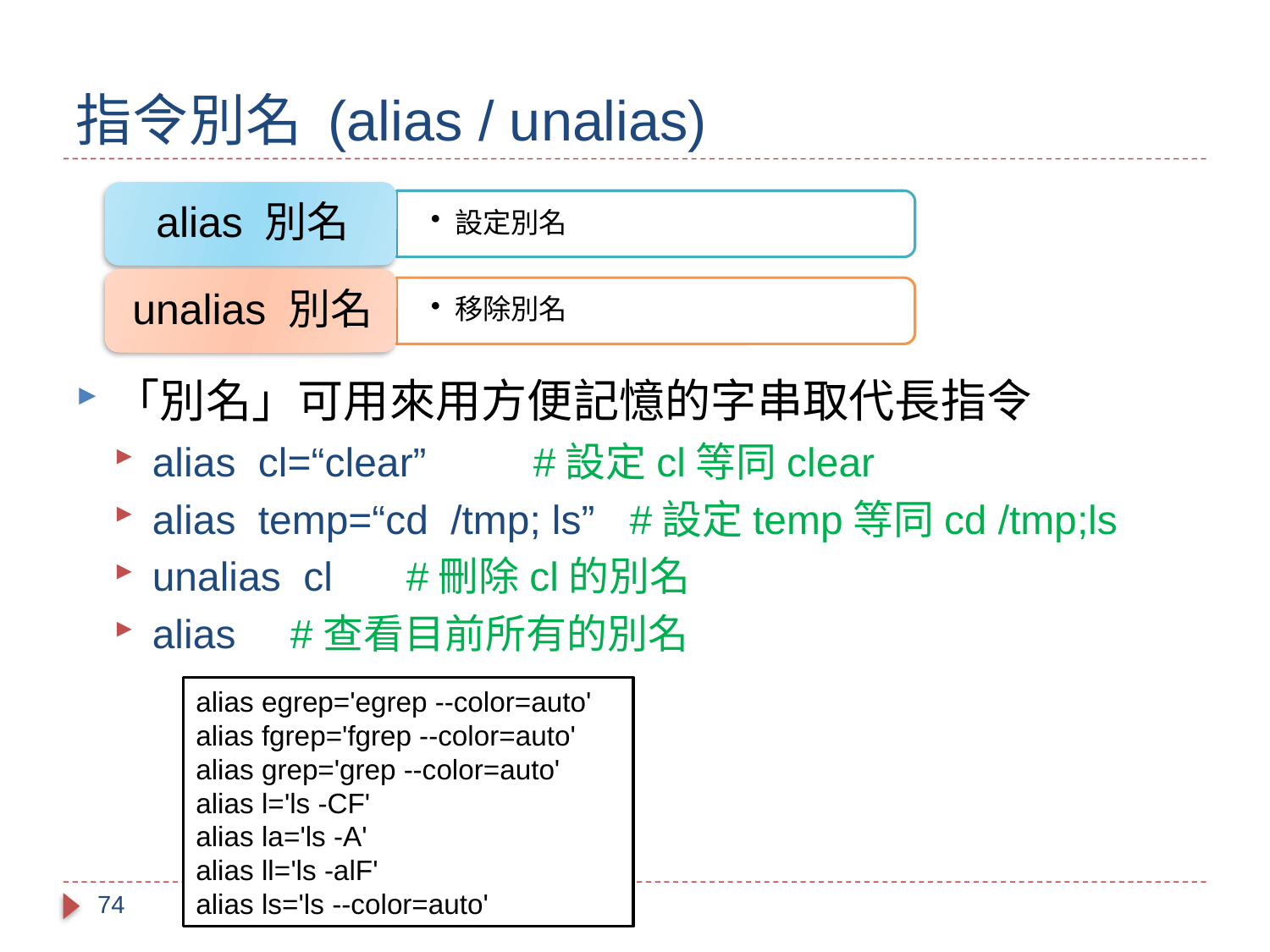

# 指令別名 (alias / unalias)

「別名」可用來用方便記憶的字串取代長指令
alias  cl=“clear”  	#設定cl等同clear
alias  temp=“cd  /tmp; ls”   #設定temp等同cd /tmp;ls
unalias  cl	#刪除cl的別名
alias	 #查看目前所有的別名

設定別名
alias 別名
移除別名
unalias 別名
alias egrep='egrep --color=auto'
alias fgrep='fgrep --color=auto'
alias grep='grep --color=auto'
alias l='ls -CF'
alias la='ls -A'
alias ll='ls -alF'
alias ls='ls --color=auto'
74